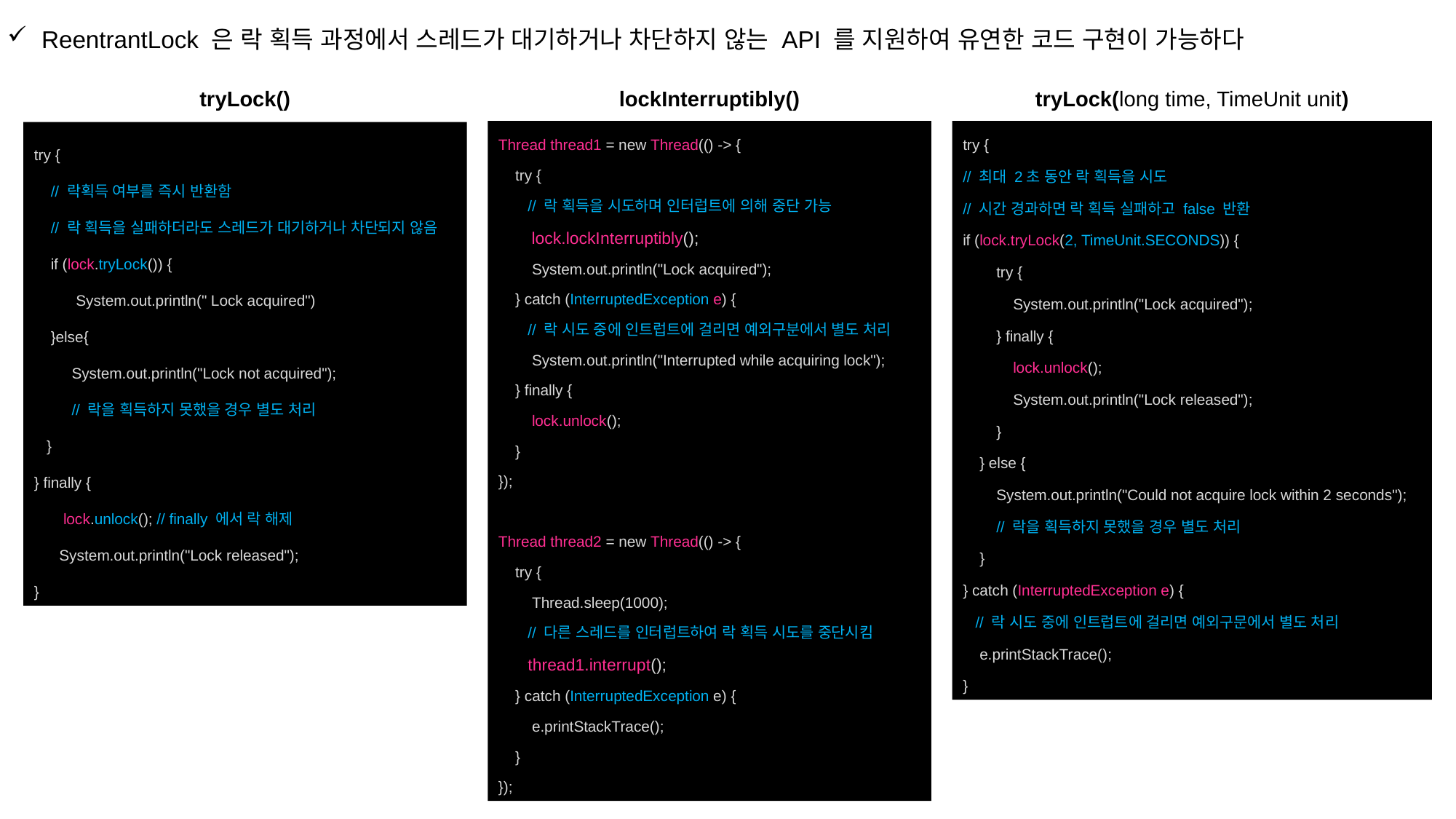

ReentrantLock 은 락 획득 과정에서 스레드가 대기하거나 차단하지 않는 API 를 지원하여 유연한 코드 구현이 가능하다
tryLock()
lockInterruptibly()
tryLock(long time, TimeUnit unit)
Thread thread1 = new Thread(() -> {
    try {
       // 락 획득을 시도하며 인터럽트에 의해 중단 가능
       lock.lockInterruptibly();
        System.out.println("Lock acquired");
    } catch (InterruptedException e) {
       // 락 시도 중에 인트럽트에 걸리면 예외구분에서 별도 처리
        System.out.println("Interrupted while acquiring lock");
    } finally {
        lock.unlock();
    }
});

Thread thread2 = new Thread(() -> {
    try {
        Thread.sleep(1000);
       // 다른 스레드를 인터럽트하여 락 획득 시도를 중단시킴
       thread1.interrupt();
    } catch (InterruptedException e) {
        e.printStackTrace();
    }
});
try {
// 최대 2초 동안 락 획득을 시도
// 시간 경과하면 락 획득 실패하고 false 반환
if (lock.tryLock(2, TimeUnit.SECONDS)) {
        try {
            System.out.println("Lock acquired");
        } finally {
            lock.unlock();
            System.out.println("Lock released");
        }
    } else {
        System.out.println("Could not acquire lock within 2 seconds");
        // 락을 획득하지 못했을 경우 별도 처리
    }
} catch (InterruptedException e) {
   // 락 시도 중에 인트럽트에 걸리면 예외구문에서 별도 처리
    e.printStackTrace();
}
try {
    // 락획득 여부를 즉시 반환함
    // 락 획득을 실패하더라도 스레드가 대기하거나 차단되지 않음
    if (lock.tryLock()) {
          System.out.println(" Lock acquired")
    }else{
         System.out.println("Lock not acquired");
         // 락을 획득하지 못했을 경우 별도 처리
   }
} finally {
       lock.unlock(); // finally 에서 락 해제
      System.out.println("Lock released");
}